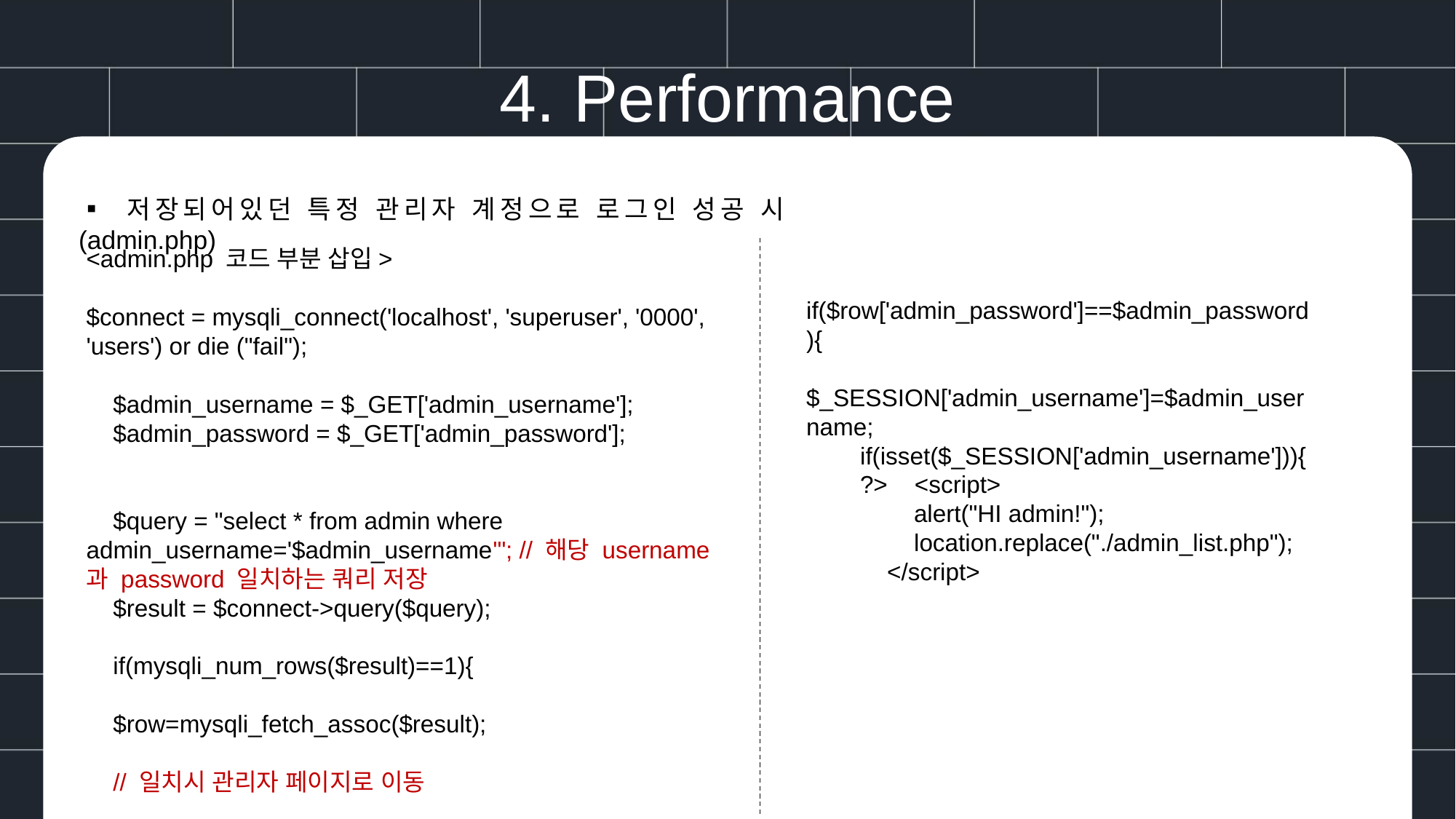

4. Performance
▪ 저장되어있던 특정 관리자 계정으로 로그인 성공 시 (admin.php)
<admin.php 코드 부분 삽입>

$connect = mysqli_connect('localhost', 'superuser', '0000', 'users') or die ("fail");

    $admin_username = $_GET['admin_username'];
    $admin_password = $_GET['admin_password'];

    $query = "select * from admin where admin_username='$admin_username'"; // 해당 username과 password 일치하는 쿼리 저장
    $result = $connect->query($query);

    if(mysqli_num_rows($result)==1){

    $row=mysqli_fetch_assoc($result);

    // 일치시 관리자 페이지로 이동

if($row['admin_password']==$admin_password){
        $_SESSION['admin_username']=$admin_username;
        if(isset($_SESSION['admin_username'])){
        ?>    <script>
                alert("HI admin!");
                location.replace("./admin_list.php");
            </script>